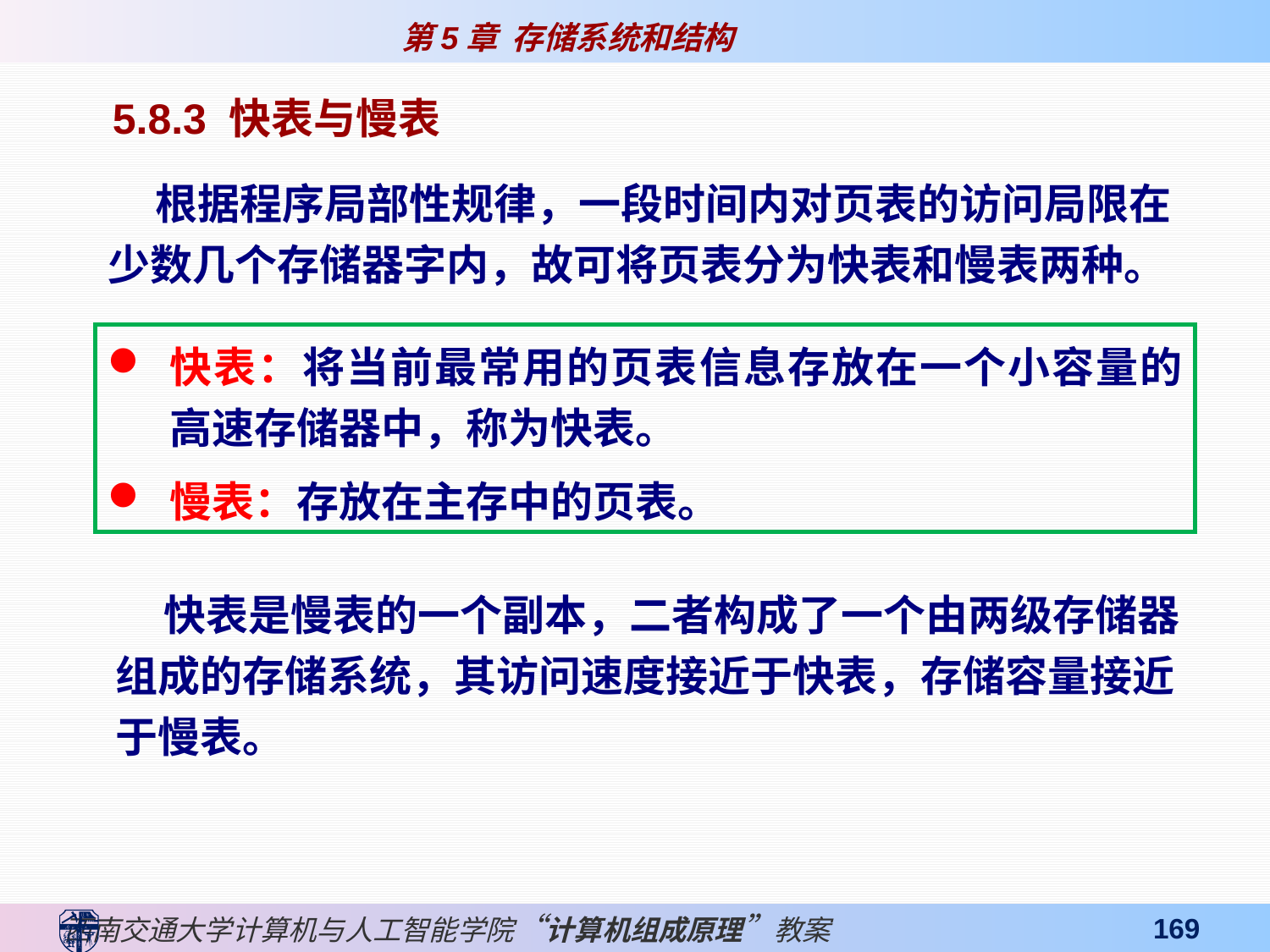

5.8.3 快表与慢表
    根据程序局部性规律，一段时间内对页表的访问局限在少数几个存储器字内，故可将页表分为快表和慢表两种。
快表：将当前最常用的页表信息存放在一个小容量的高速存储器中，称为快表。
慢表：存放在主存中的页表。
    快表是慢表的一个副本，二者构成了一个由两级存储器组成的存储系统，其访问速度接近于快表，存储容量接近于慢表。